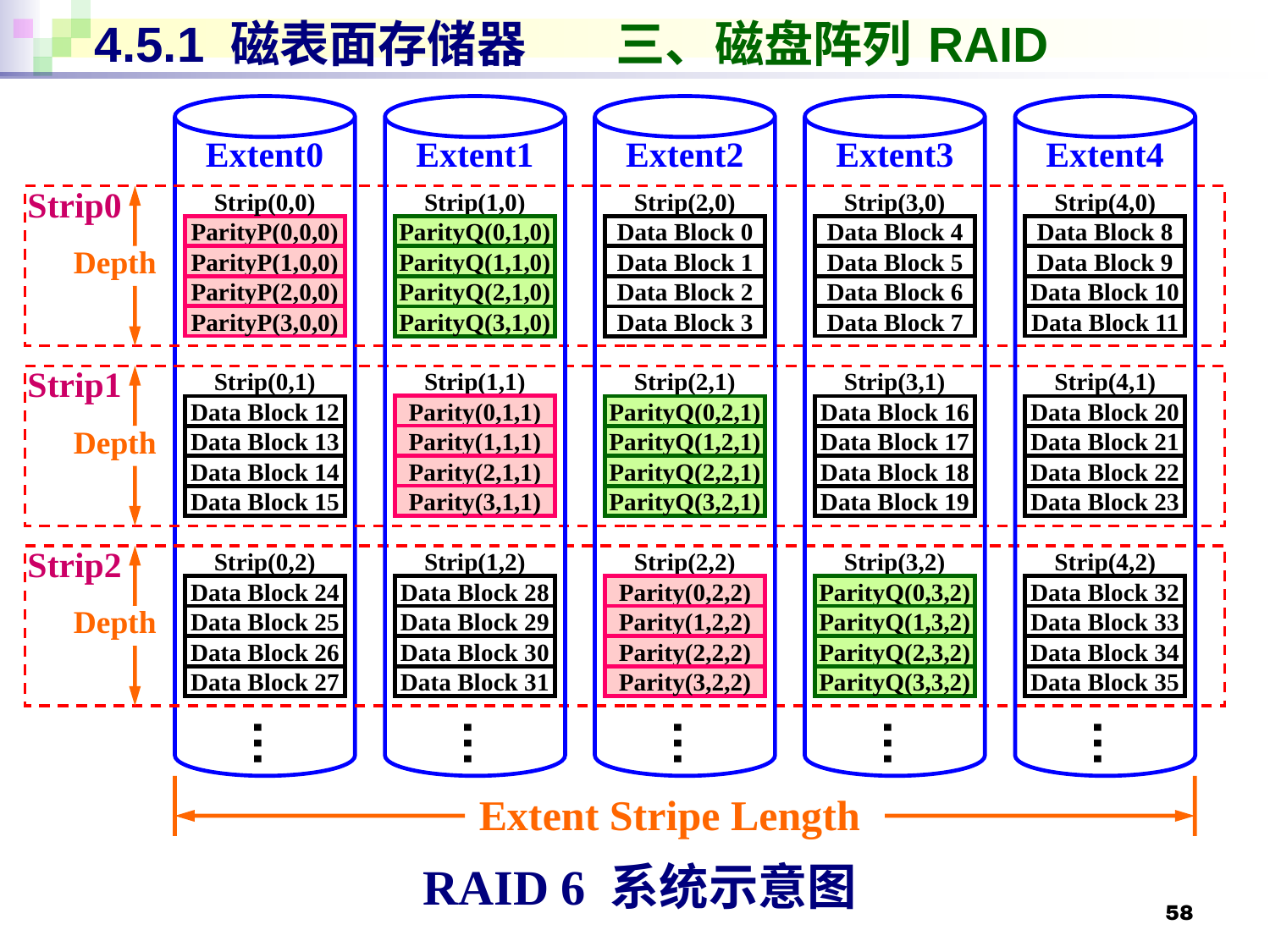

# 4.5.1 磁表面存储器        三、磁盘阵列 RAID

Extent0
Extent1
Extent2
Extent3
Extent4
Strip0

Strip(0,0)
Strip(1,0)
Strip(2,0)
Strip(3,0)
Strip(4,0)
ParityP(0,0,0)
ParityP(1,0,0)
ParityP(2,0,0)
ParityP(3,0,0)
Data Block 4
Data Block 5
Data Block 6
Data Block 7
Data Block 8
Data Block 9
Data Block 10
Data Block 11
ParityQ(0,1,0)
ParityQ(1,1,0)
ParityQ(2,1,0)
ParityQ(3,1,0)
Data Block 0
Data Block 1
Data Block 2
Data Block 3
Depth

Strip1

Strip(0,1)
Strip(1,1)
Strip(2,1)
Strip(3,1)
Strip(4,1)
Parity(0,1,1)
Parity(1,1,1)
Parity(2,1,1)
Parity(3,1,1)
Data Block 12
Data Block 13
Data Block 14
Data Block 15
ParityQ(0,2,1)
ParityQ(1,2,1)
ParityQ(2,2,1)
ParityQ(3,2,1)
Data Block 16
Data Block 17
Data Block 18
Data Block 19
Data Block 20
Data Block 21
Data Block 22
Data Block 23
Depth

Strip2

Strip(0,2)
Strip(1,2)
Strip(2,2)
Strip(3,2)
Strip(4,2)
Data Block 24
Data Block 25
Data Block 26
Data Block 27
Data Block 28
Data Block 29
Data Block 30
Data Block 31
Parity(0,2,2)
Parity(1,2,2)
Parity(2,2,2)
Parity(3,2,2)
ParityQ(0,3,2)
ParityQ(1,3,2)
ParityQ(2,3,2)
ParityQ(3,3,2)
Data Block 32
Data Block 33
Data Block 34
Data Block 35
Depth

…
…
…
…
…

Extent Stripe Length
RAID 6 系统示意图
58